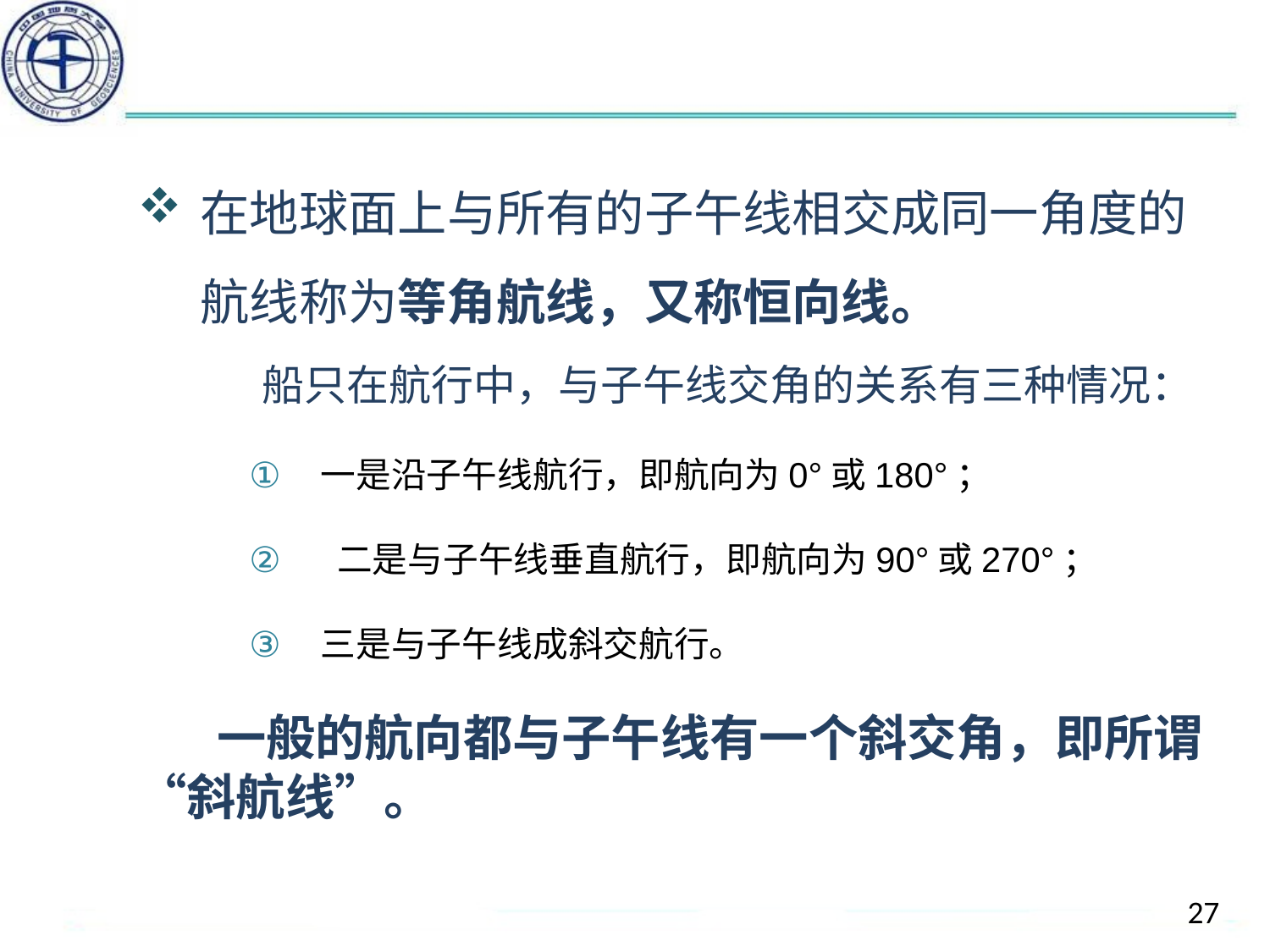

#
在地球面上与所有的子午线相交成同一角度的航线称为等角航线，又称恒向线。
          船只在航行中，与子午线交角的关系有三种情况：
一是沿子午线航行，即航向为0°或180°；
 二是与子午线垂直航行，即航向为90°或270°；
三是与子午线成斜交航行。
      一般的航向都与子午线有一个斜交角，即所谓“斜航线”。